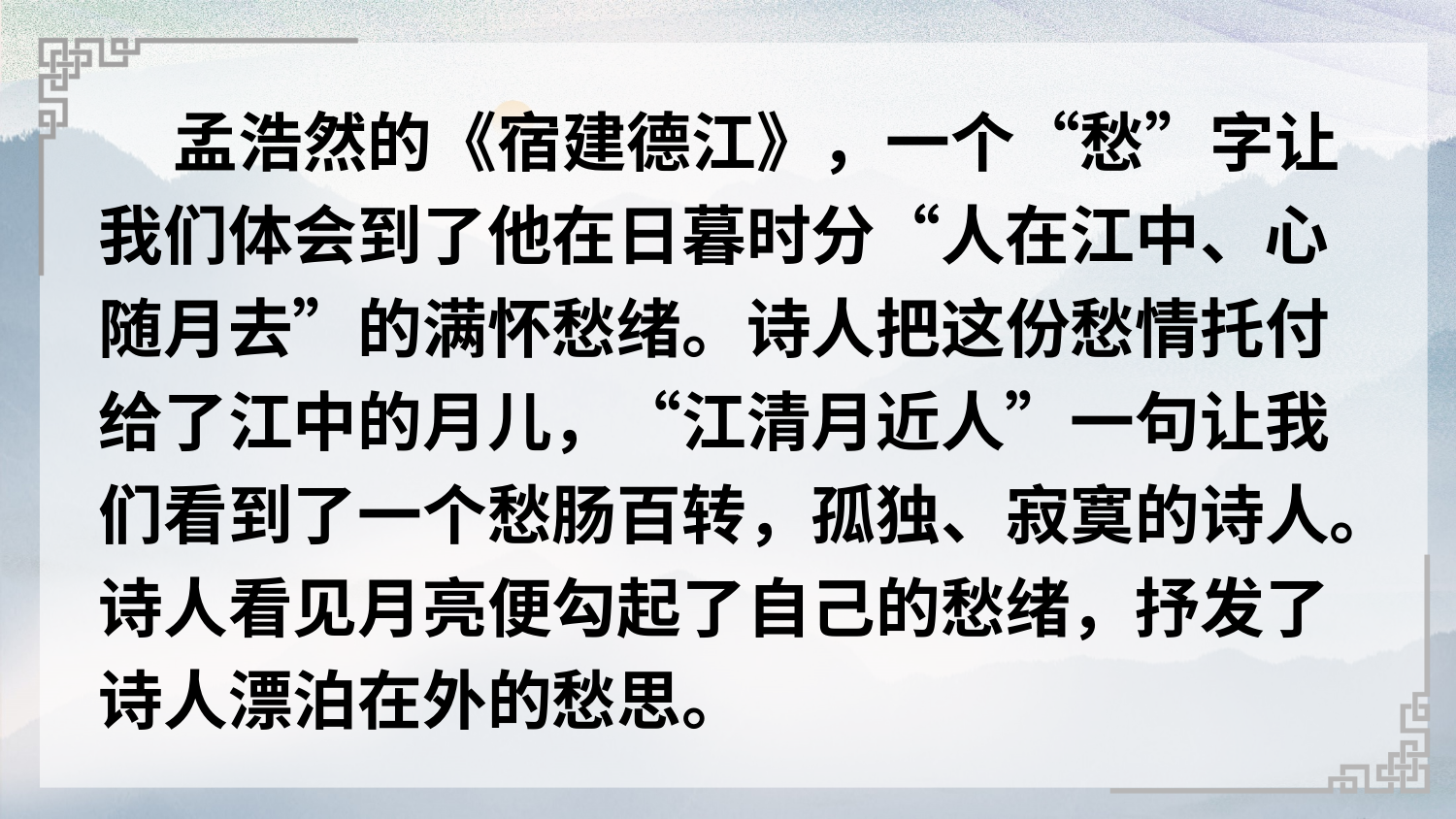

孟浩然的《宿建德江》，一个“愁”字让我们体会到了他在日暮时分“人在江中、心随月去”的满怀愁绪。诗人把这份愁情托付给了江中的月儿，“江清月近人”一句让我们看到了一个愁肠百转，孤独、寂寞的诗人。诗人看见月亮便勾起了自己的愁绪，抒发了诗人漂泊在外的愁思。